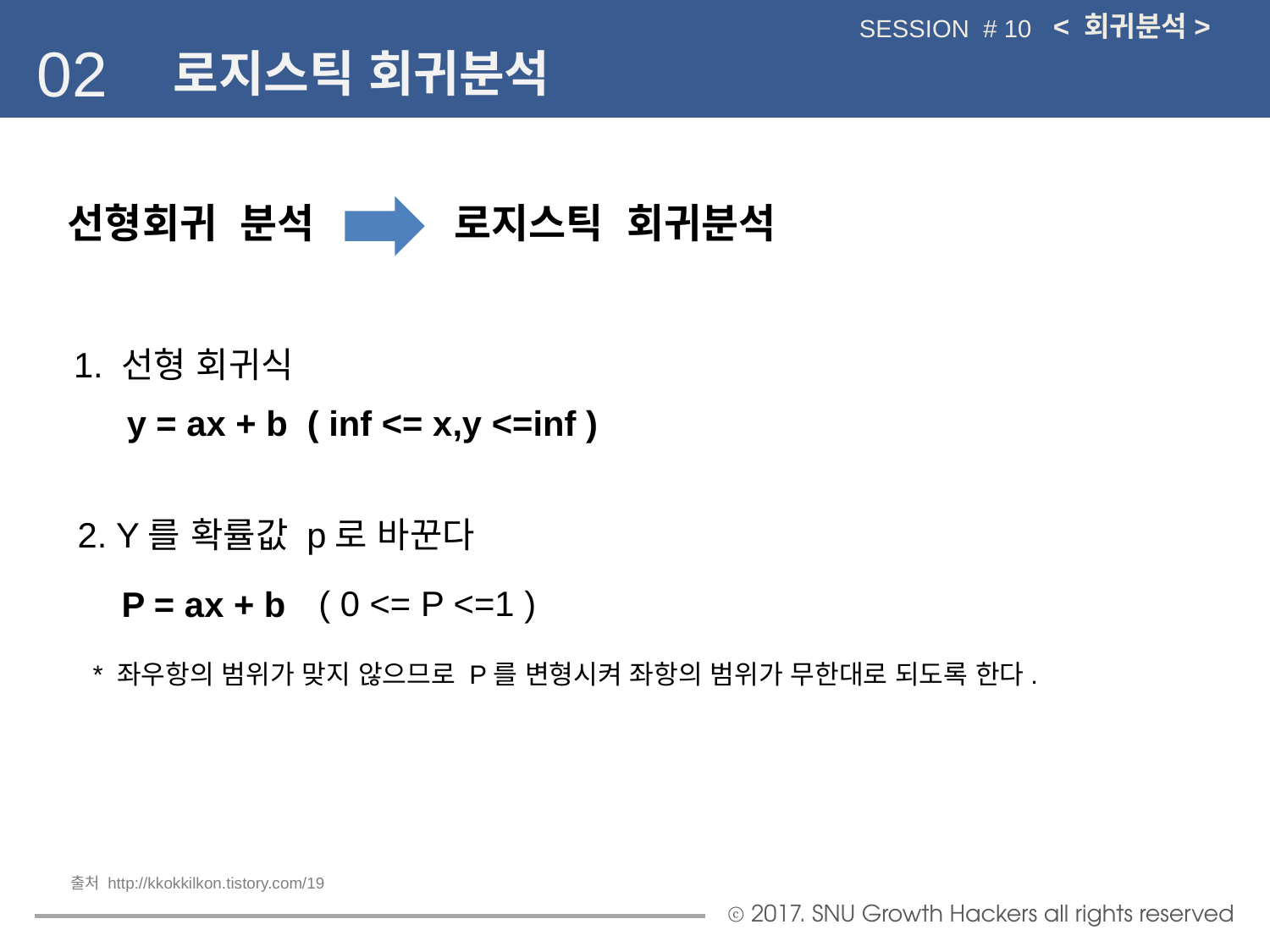

< 회귀분석>
SESSION  # 10
02
로지스틱 회귀분석
선형회귀  분석
로지스틱  회귀분석

1. 선형 회귀식
y = ax + b  ( inf <= x,y <=inf )
2. Y를 확률값 p로 바꾼다
( 0 <= P <=1 )
P = ax + b
* 좌우항의 범위가 맞지 않으므로 P를 변형시켜 좌항의 범위가 무한대로 되도록 한다.
출처 http://kkokkilkon.tistory.com/19
ⓒ 2017. SNU Growth Hackers all rights reserved